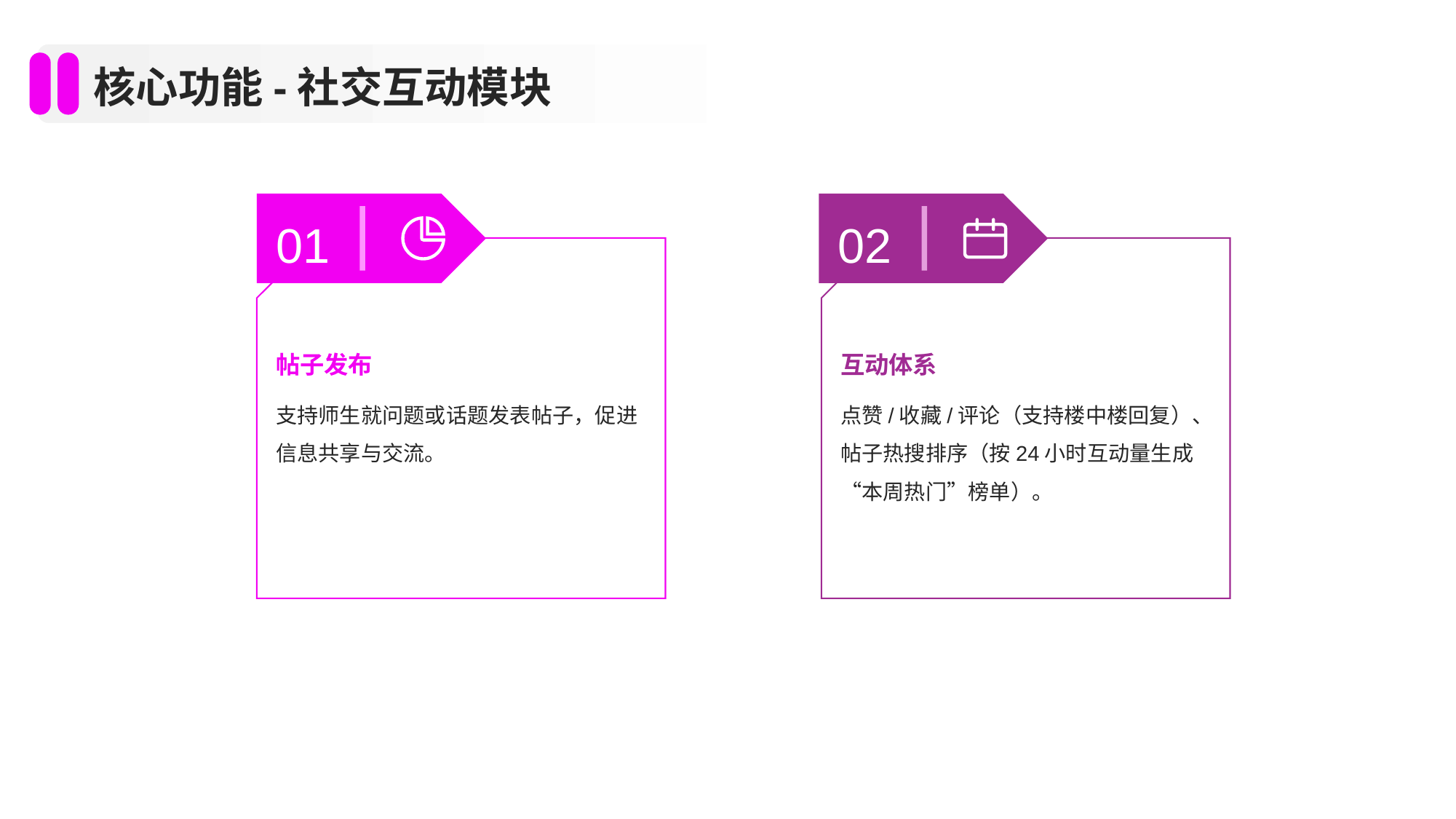

核心功能-社交互动模块

01

帖子发布
支持师生就问题或话题发表帖子，促进信息共享与交流。

02

互动体系
点赞/收藏/评论（支持楼中楼回复）、帖子热搜排序（按24小时互动量生成“本周热门”榜单）。